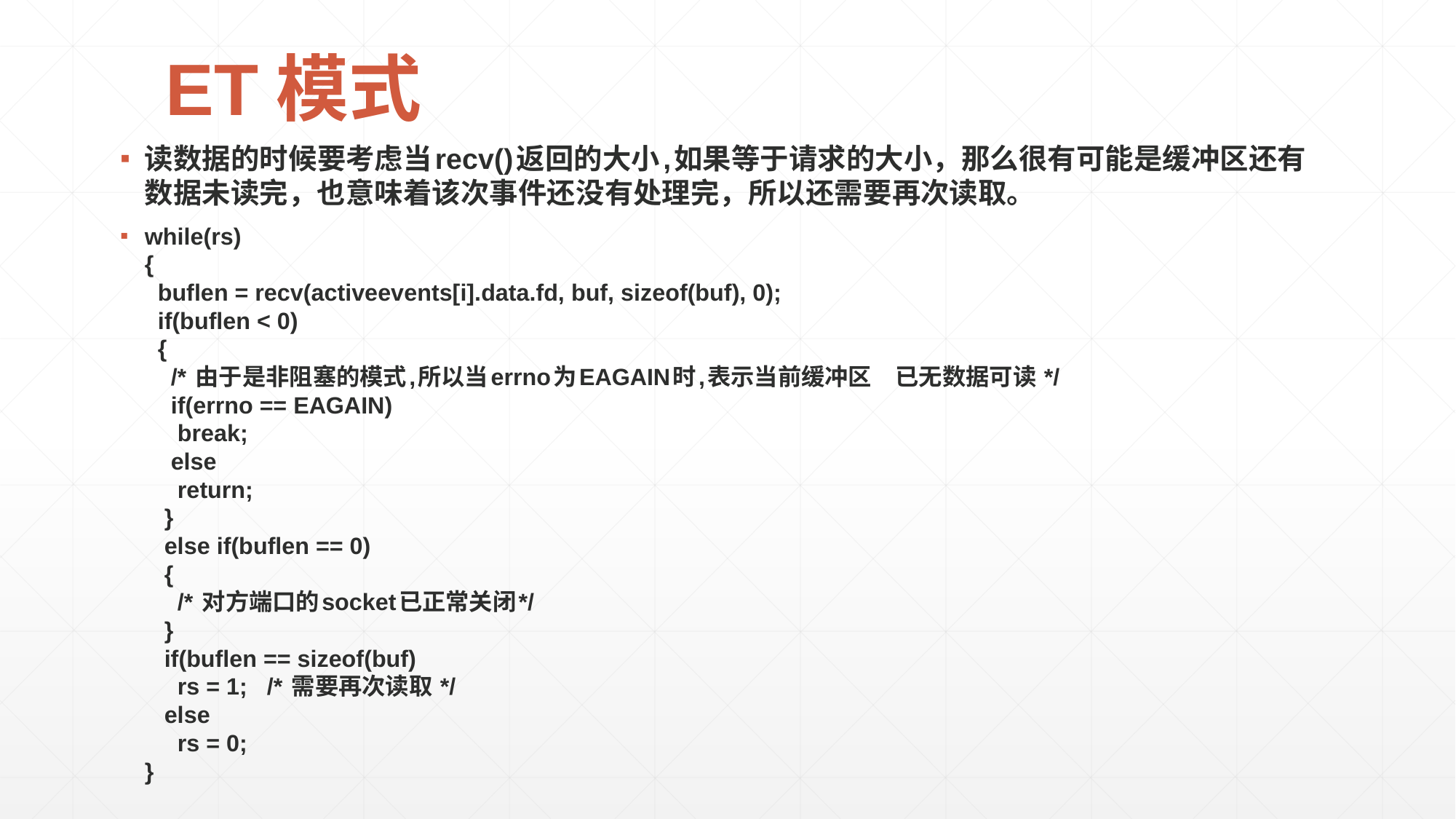

# ET模式
读数据的时候要考虑当recv()返回的大小,如果等于请求的大小，那么很有可能是缓冲区还有数据未读完，也意味着该次事件还没有处理完，所以还需要再次读取。
while(rs)
{
  buflen = recv(activeevents[i].data.fd, buf, sizeof(buf), 0);
  if(buflen < 0)
  {
    /* 由于是非阻塞的模式,所以当errno为EAGAIN时,表示当前缓冲区	已无数据可读 */
    if(errno == EAGAIN)
     break;
    else
     return;
   }
   else if(buflen == 0)
   {
     /* 对方端口的socket已正常关闭*/
   }
   if(buflen == sizeof(buf)
     rs = 1;   /* 需要再次读取 */
   else
     rs = 0;
}